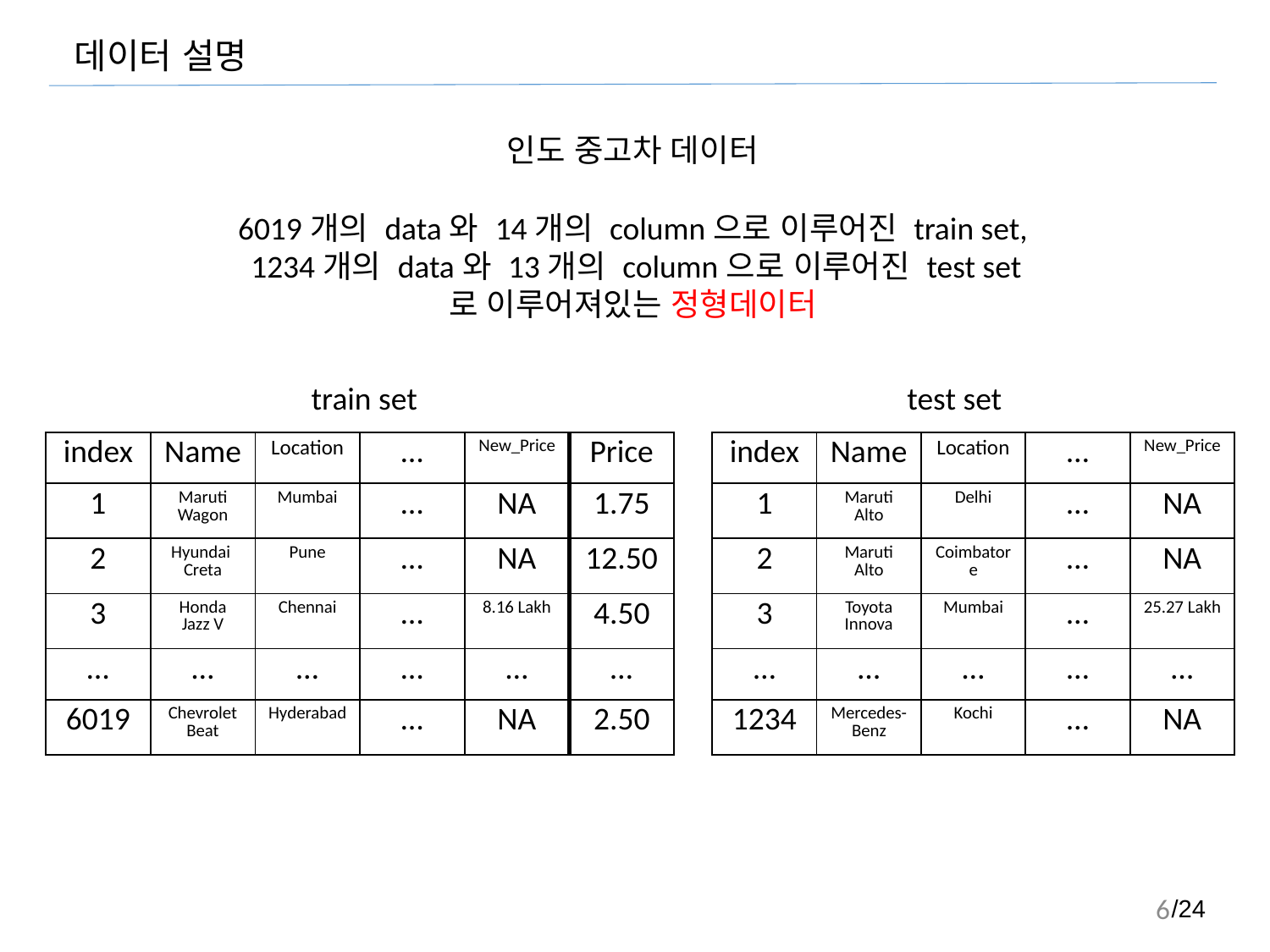

데이터 설명
인도 중고차 데이터
6019개의 data와 14개의 column으로 이루어진 train set,
  1234개의 data와 13개의 column으로 이루어진 test set로 이루어져있는 정형데이터
train set
test set
| index | Name | Location | … | New\_Price | Price |
| --- | --- | --- | --- | --- | --- |
| 1 | Maruti Wagon | Mumbai | … | NA | 1.75 |
| 2 | Hyundai Creta | Pune | … | NA | 12.50 |
| 3 | Honda Jazz V | Chennai | … | 8.16 Lakh | 4.50 |
| … | … | … | … | … | … |
| 6019 | Chevrolet Beat | Hyderabad | … | NA | 2.50 |
| index | Name | Location | … | New\_Price |
| --- | --- | --- | --- | --- |
| 1 | Maruti Alto | Delhi | … | NA |
| 2 | Maruti Alto | Coimbatore | … | NA |
| 3 | Toyota Innova | Mumbai | … | 25.27 Lakh |
| … | … | … | … | … |
| 1234 | Mercedes-Benz | Kochi | … | NA |
6